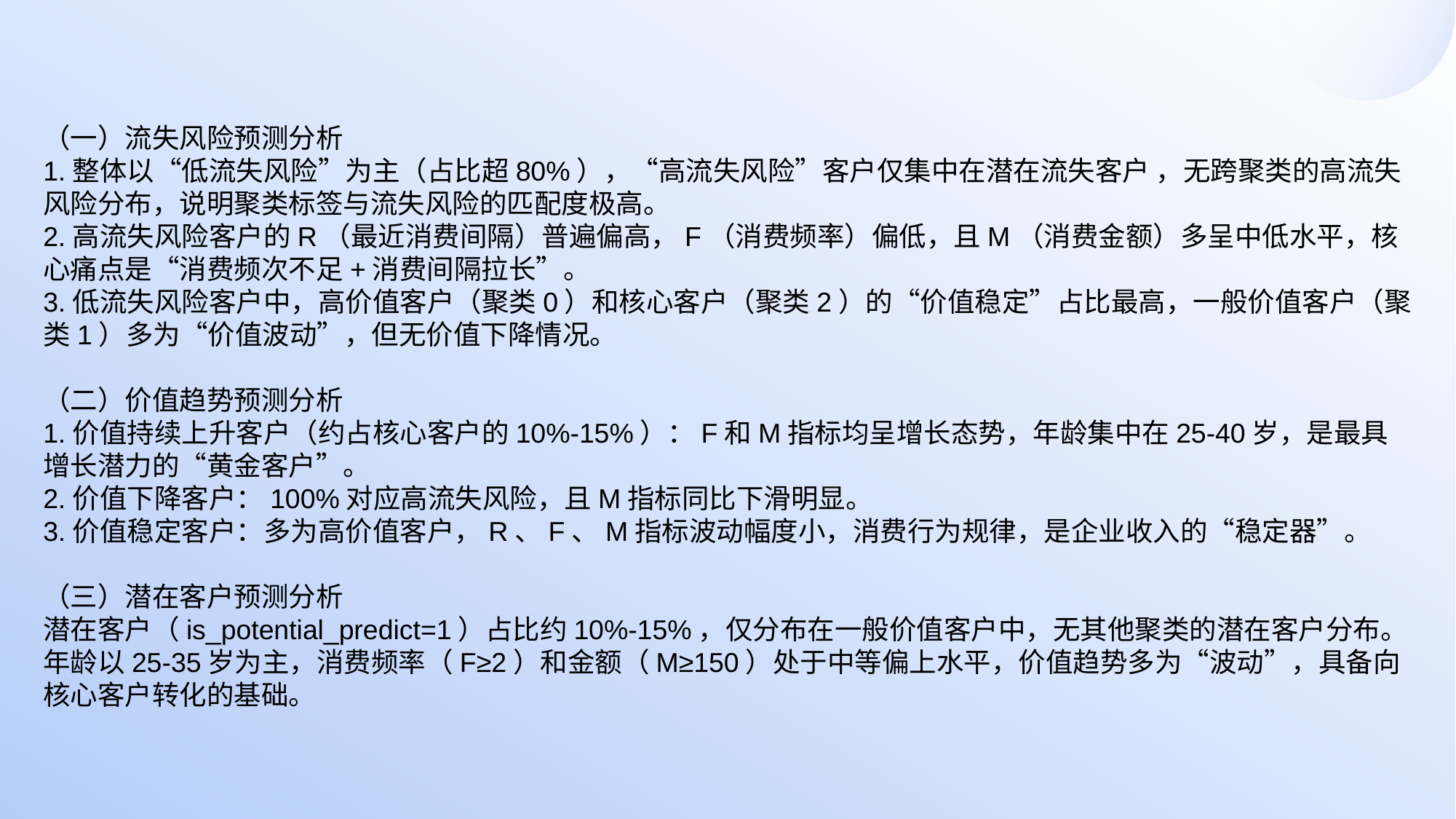

（一）流失风险预测分析
1.整体以“低流失风险”为主（占比超80%），“高流失风险”客户仅集中在潜在流失客户 ，无跨聚类的高流失风险分布，说明聚类标签与流失风险的匹配度极高。
2.高流失风险客户的R（最近消费间隔）普遍偏高，F（消费频率）偏低，且M（消费金额）多呈中低水平，核心痛点是“消费频次不足+消费间隔拉长”。
3.低流失风险客户中，高价值客户（聚类0）和核心客户（聚类2）的“价值稳定”占比最高，一般价值客户（聚类1）多为“价值波动”，但无价值下降情况。

（二）价值趋势预测分析
1.价值持续上升客户（约占核心客户的10%-15%）：F和M指标均呈增长态势，年龄集中在25-40岁，是最具增长潜力的“黄金客户”。
2.价值下降客户：100%对应高流失风险，且M指标同比下滑明显。
3.价值稳定客户：多为高价值客户，R、F、M指标波动幅度小，消费行为规律，是企业收入的“稳定器”。

（三）潜在客户预测分析
潜在客户（is_potential_predict=1）占比约10%-15%，仅分布在一般价值客户中，无其他聚类的潜在客户分布。年龄以25-35岁为主，消费频率（F≥2）和金额（M≥150）处于中等偏上水平，价值趋势多为“波动”，具备向核心客户转化的基础。